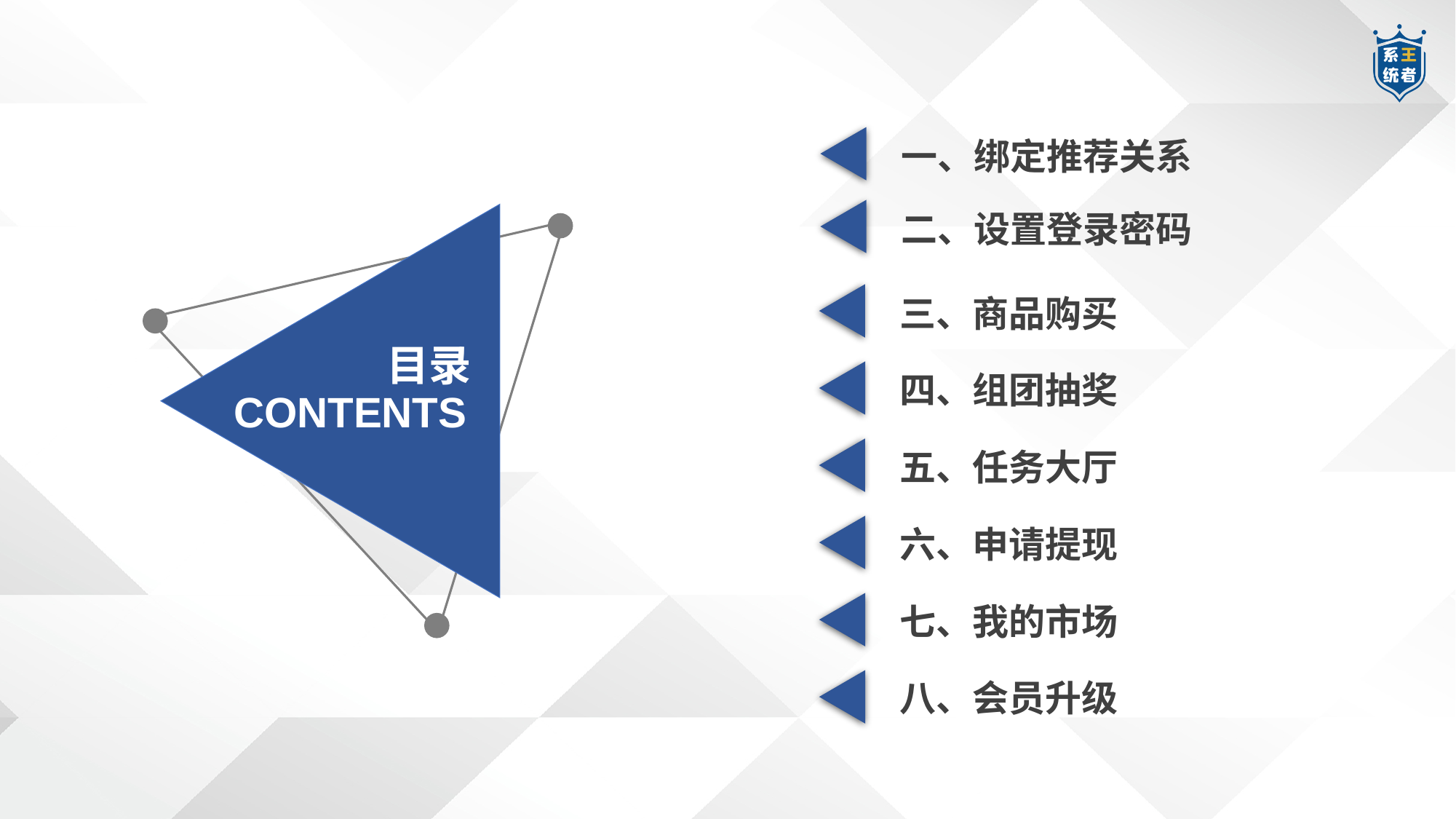

一、绑定推荐关系

二、设置登录密码

三、商品购买

四、组团抽奖

五、任务大厅

六、申请提现

七、我的市场

八、会员升级

目录
CONTENTS